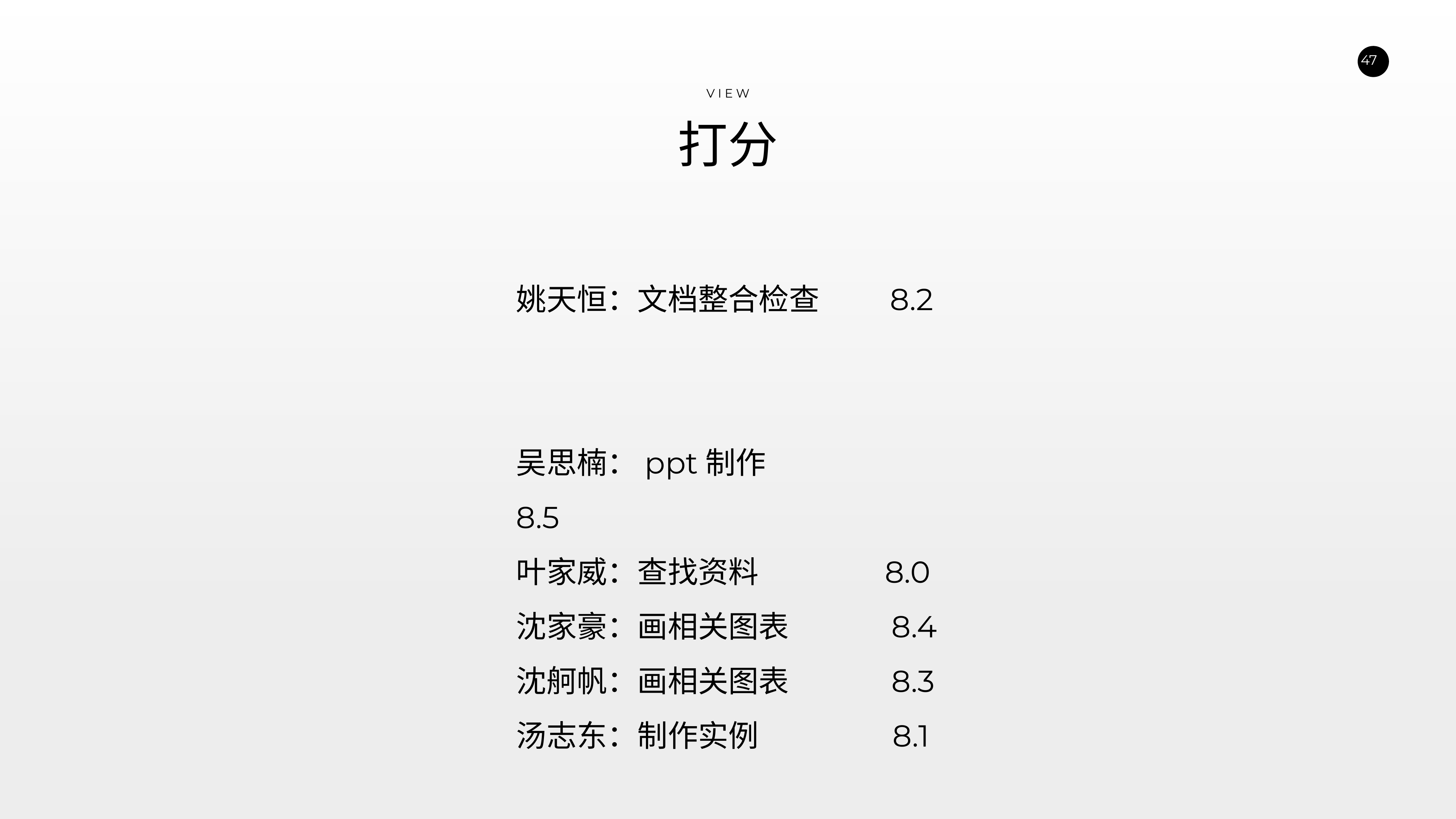

V I E W
打分
姚天恒：文档整合检查        8.2
吴思楠：ppt制作                8.5
叶家威：查找资料               8.0
沈家豪：画相关图表            8.4
沈舸帆：画相关图表            8.3
汤志东：制作实例                8.1